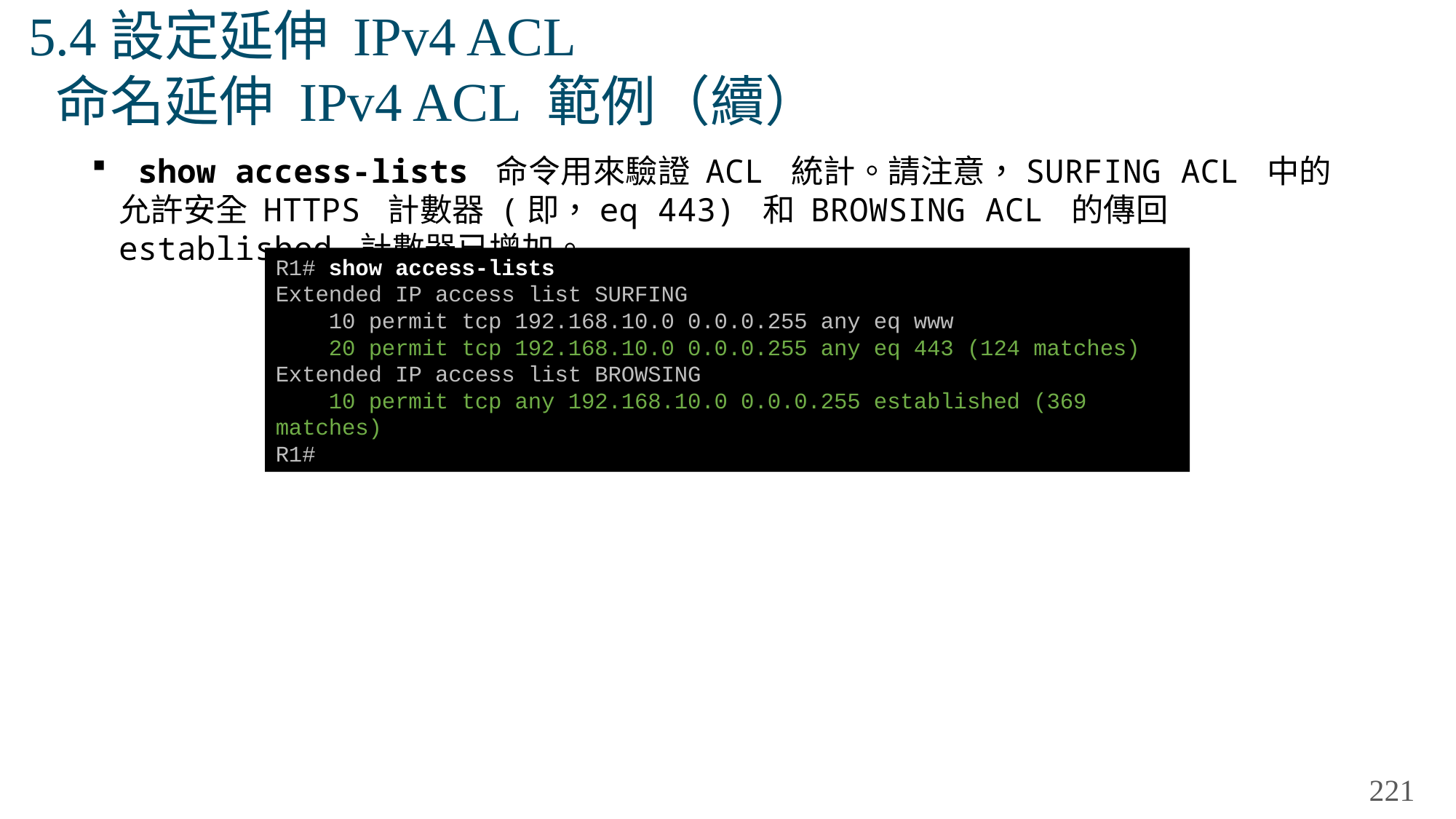

# 5.4設定延伸 IPv4 ACL 命名延伸 IPv4 ACL 範例（續）
 show access-lists 命令用來驗證 ACL 統計。請注意，SURFING ACL 中的允許安全 HTTPS 計數器 (即，eq 443) 和 BROWSING ACL 的傳回 established 計數器已增加。
R1# show access-lists
Extended IP access list SURFING
    10 permit tcp 192.168.10.0 0.0.0.255 any eq www
    20 permit tcp 192.168.10.0 0.0.0.255 any eq 443 (124 matches)
Extended IP access list BROWSING
    10 permit tcp any 192.168.10.0 0.0.0.255 established (369 matches)
R1#
221